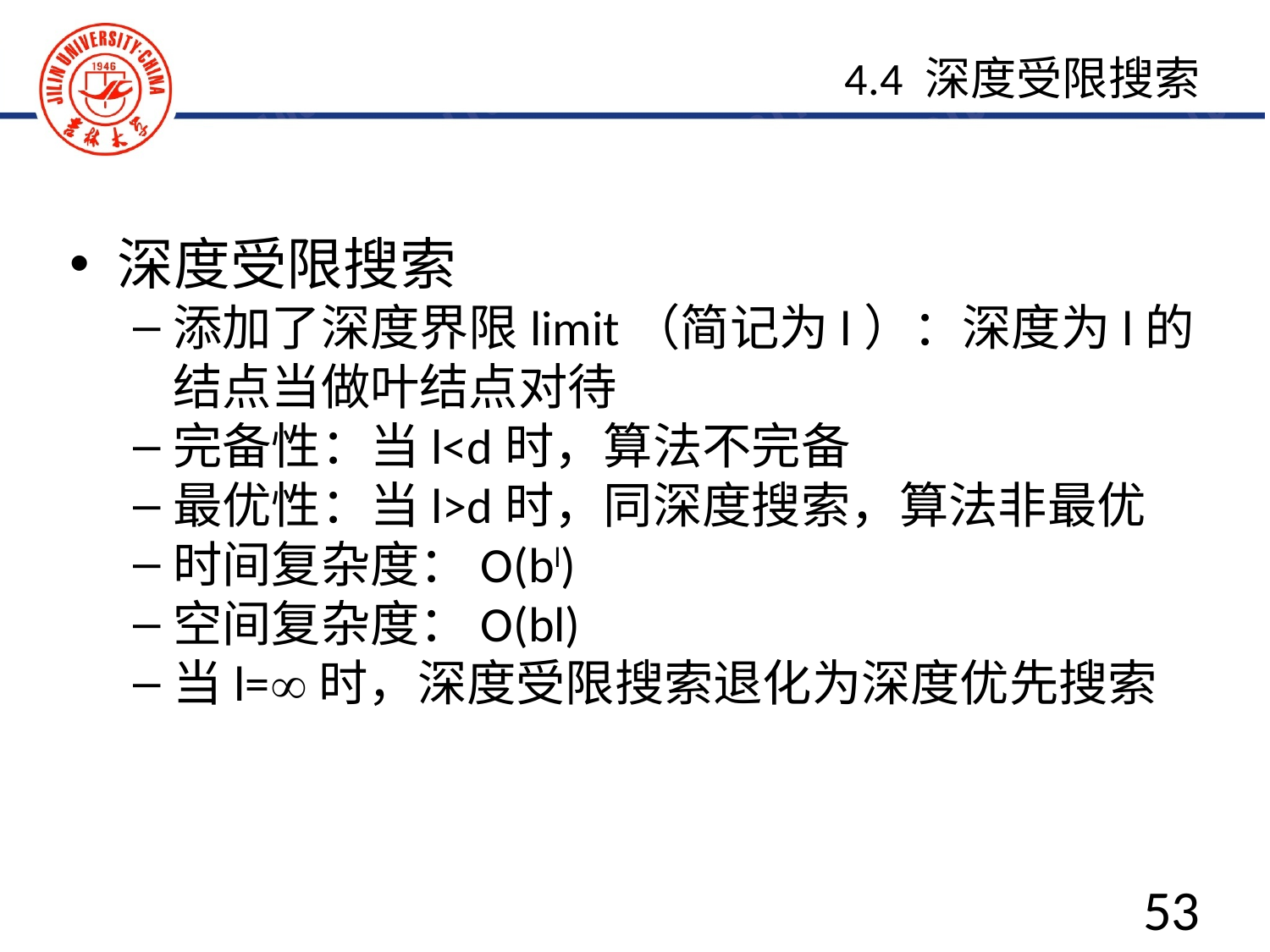

4.4 深度受限搜索
深度受限搜索
添加了深度界限limit（简记为l）：深度为l的结点当做叶结点对待
完备性：当l<d时，算法不完备
最优性：当l>d时，同深度搜索，算法非最优
时间复杂度：O(bl)
空间复杂度：O(bl)
当l=∞时，深度受限搜索退化为深度优先搜索
53